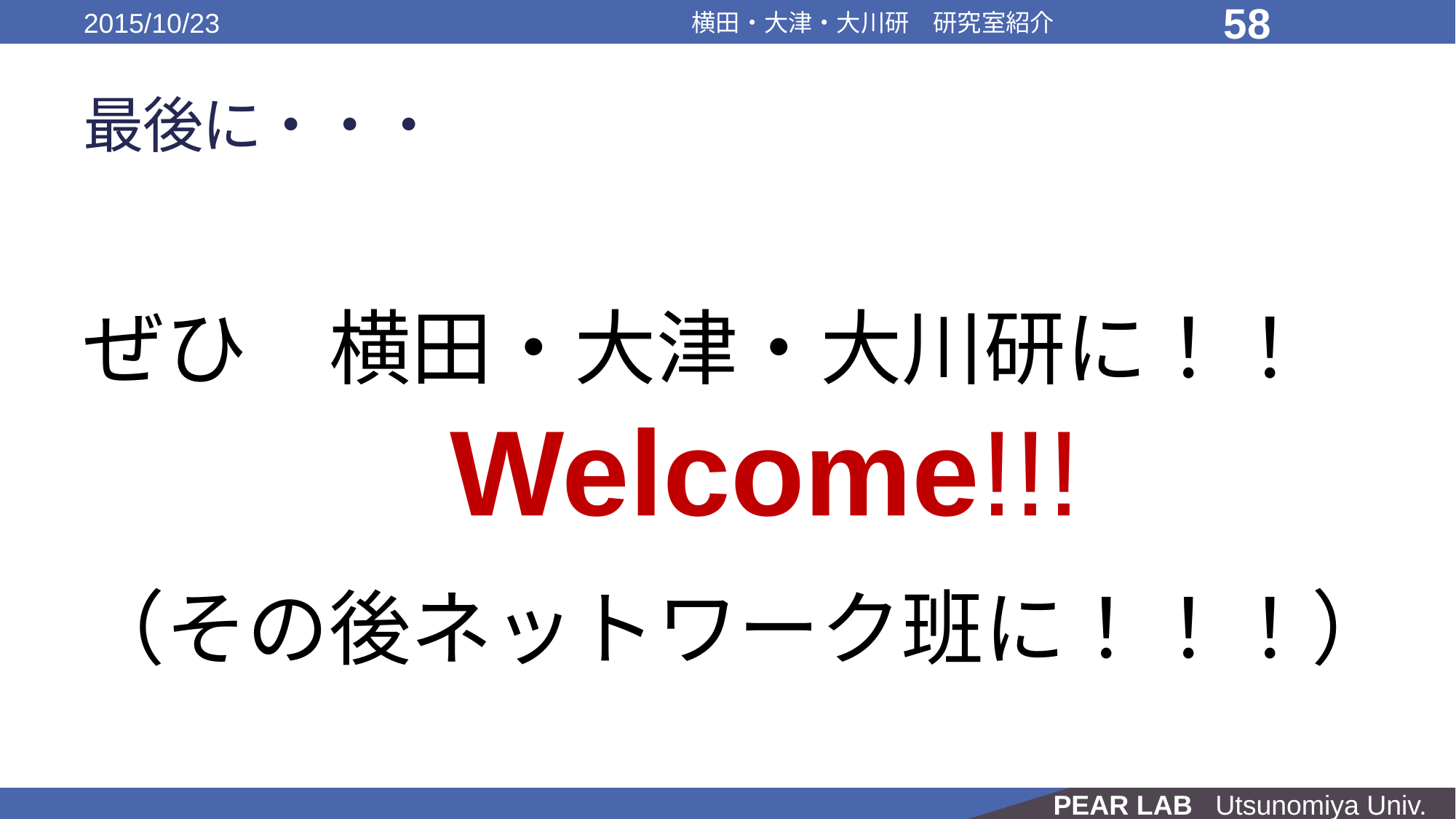

2015/10/23
横田・大津・大川研　研究室紹介
58
# 最後に・・・
ぜひ　横田・大津・大川研に！！
Welcome!!!

（その後ネットワーク班に！！！）